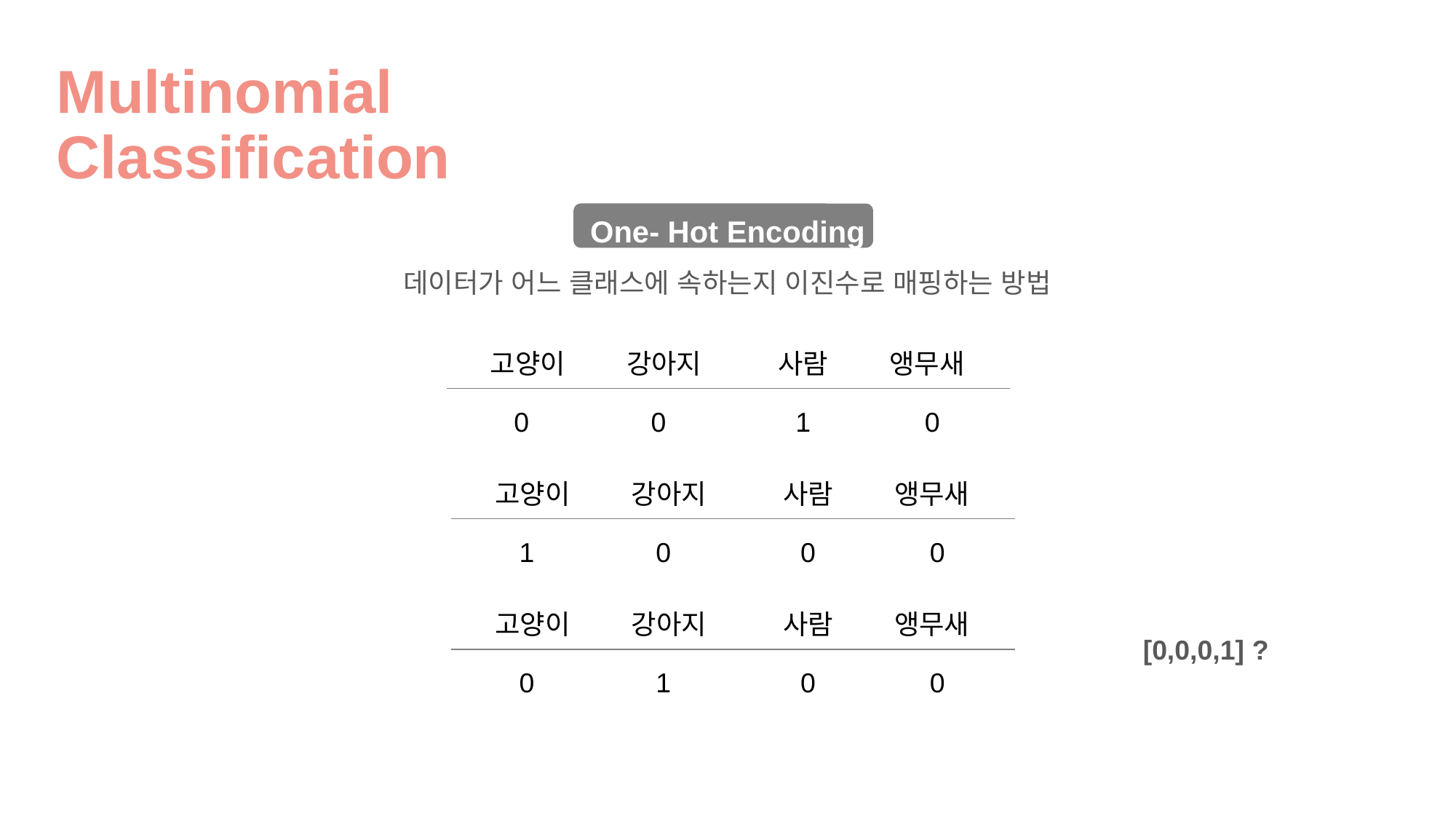

Multinomial
Classification
One- Hot Encoding
데이터가 어느 클래스에 속하는지 이진수로 매핑하는 방법

고양이        강아지          사람        앵무새
0                0                 1               0
고양이        강아지          사람        앵무새
1                0                 0               0
고양이        강아지          사람        앵무새
[0,0,0,1] ?
0                1                 0               0